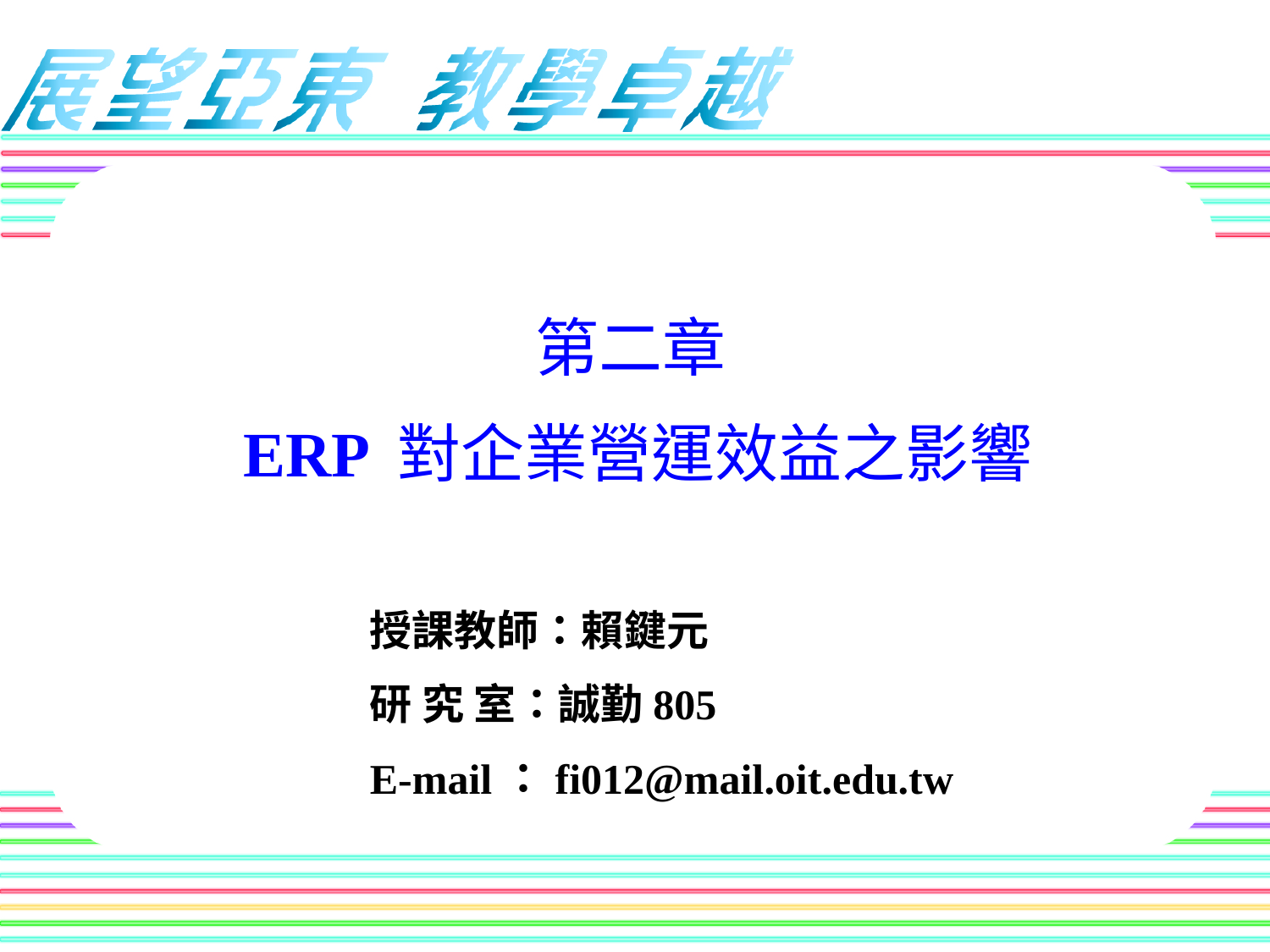

# 第二章 ERP 對企業營運效益之影響
授課教師：賴鍵元
研 究 室：誠勤805
E-mail：fi012@mail.oit.edu.tw